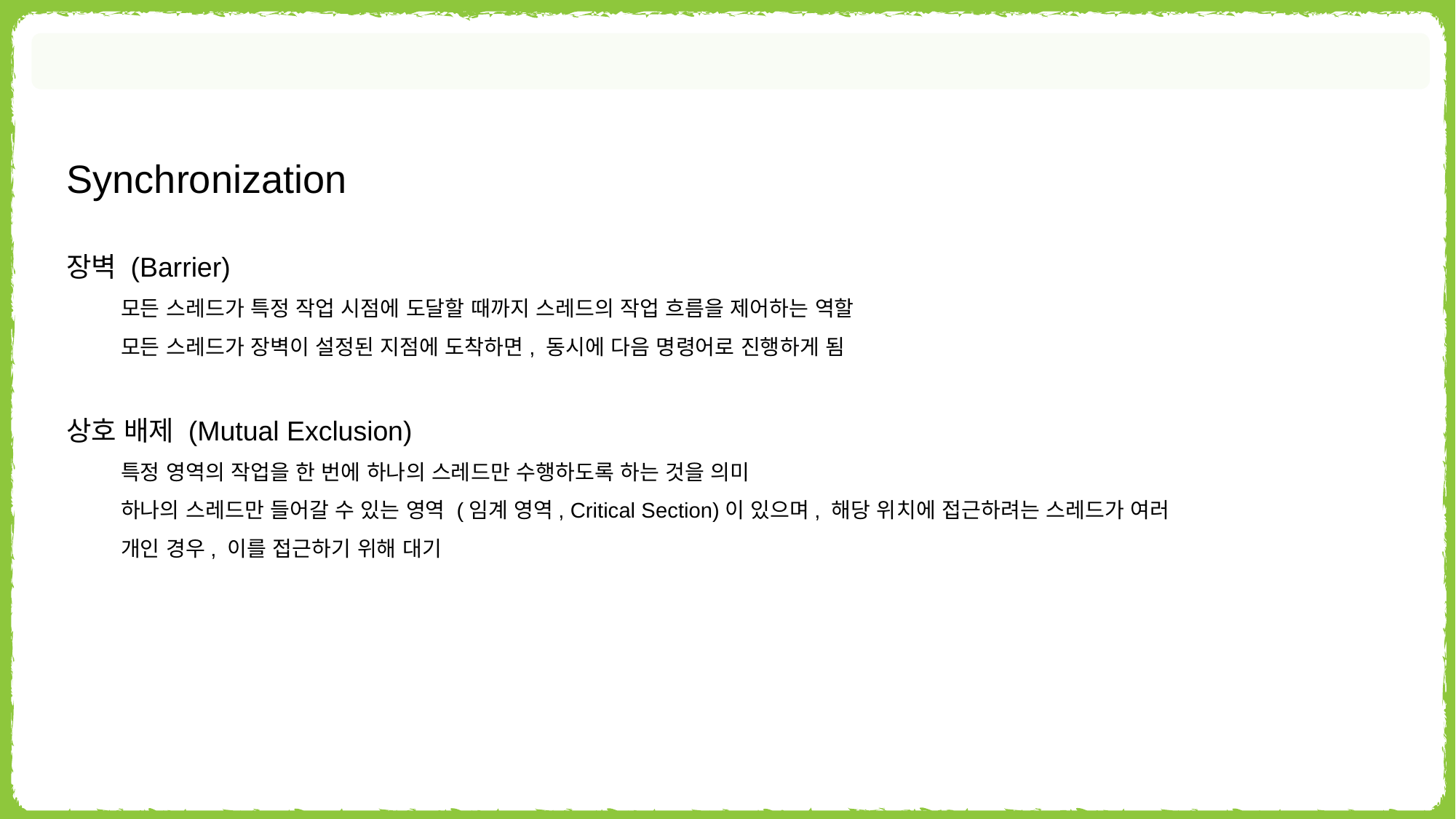

Synchronization
장벽 (Barrier)
모든 스레드가 특정 작업 시점에 도달할 때까지 스레드의 작업 흐름을 제어하는 역할
모든 스레드가 장벽이 설정된 지점에 도착하면, 동시에 다음 명령어로 진행하게 됨

상호 배제 (Mutual Exclusion)
특정 영역의 작업을 한 번에 하나의 스레드만 수행하도록 하는 것을 의미
하나의 스레드만 들어갈 수 있는 영역 (임계 영역, Critical Section)이 있으며, 해당 위치에 접근하려는 스레드가 여러 개인 경우, 이를 접근하기 위해 대기